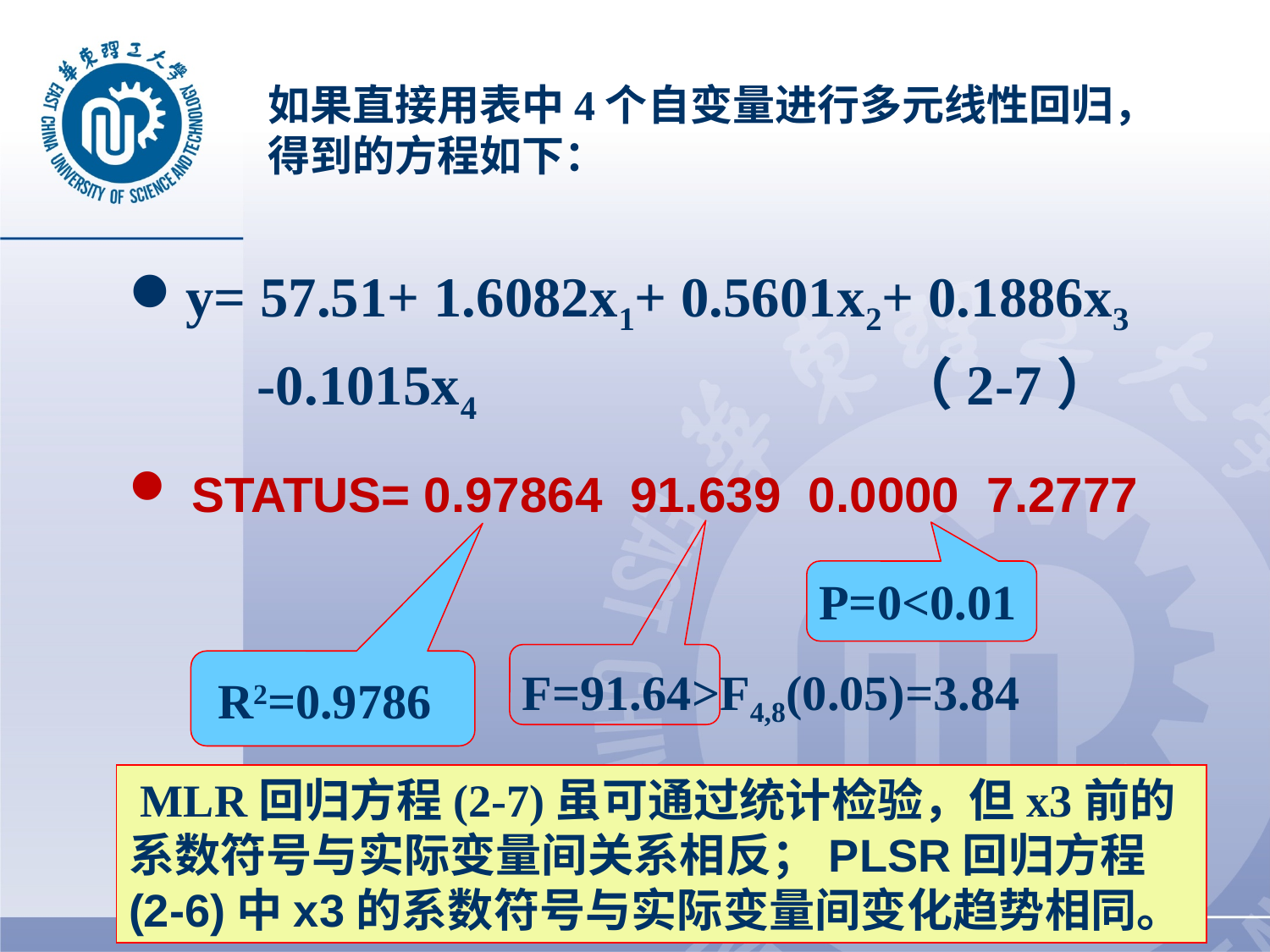

# 如果直接用表中4个自变量进行多元线性回归，得到的方程如下：
y= 57.51+ 1.6082x1+ 0.5601x2+ 0.1886x3
         -0.1015x4                                                 （2-7）

 STATUS= 0.97864  91.639  0.0000  7.2777

P=0<0.01

F=91.64>F4,8(0.05)=3.84
R2=0.9786
 MLR回归方程(2-7)虽可通过统计检验，但x3前的系数符号与实际变量间关系相反；PLSR回归方程(2-6)中x3的系数符号与实际变量间变化趋势相同。